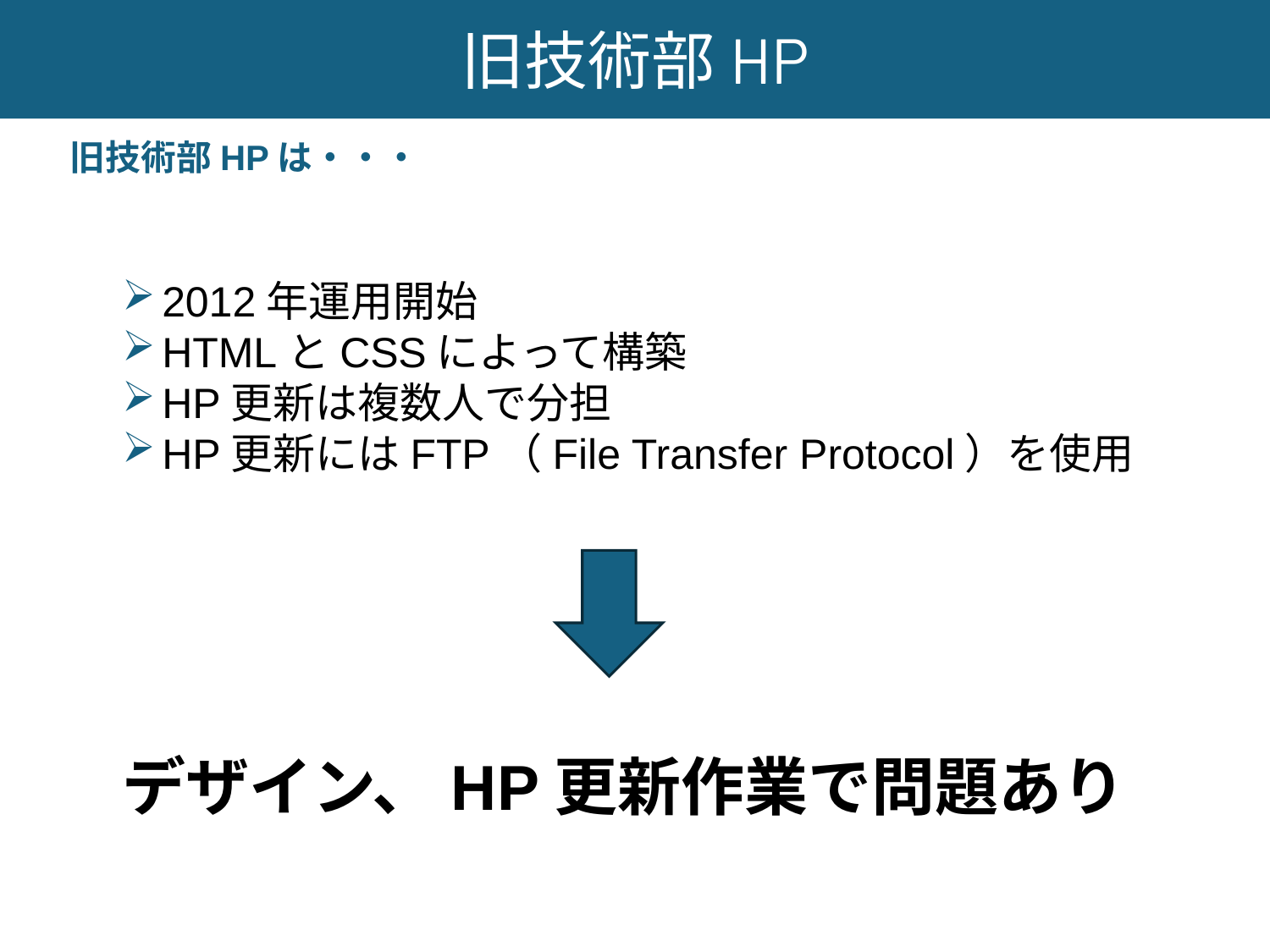

旧技術部HP
旧技術部HPは・・・
2012年運用開始
HTMLとCSSによって構築
HP更新は複数人で分担
HP更新にはFTP（File Transfer Protocol）を使用

デザイン、HP更新作業で問題あり